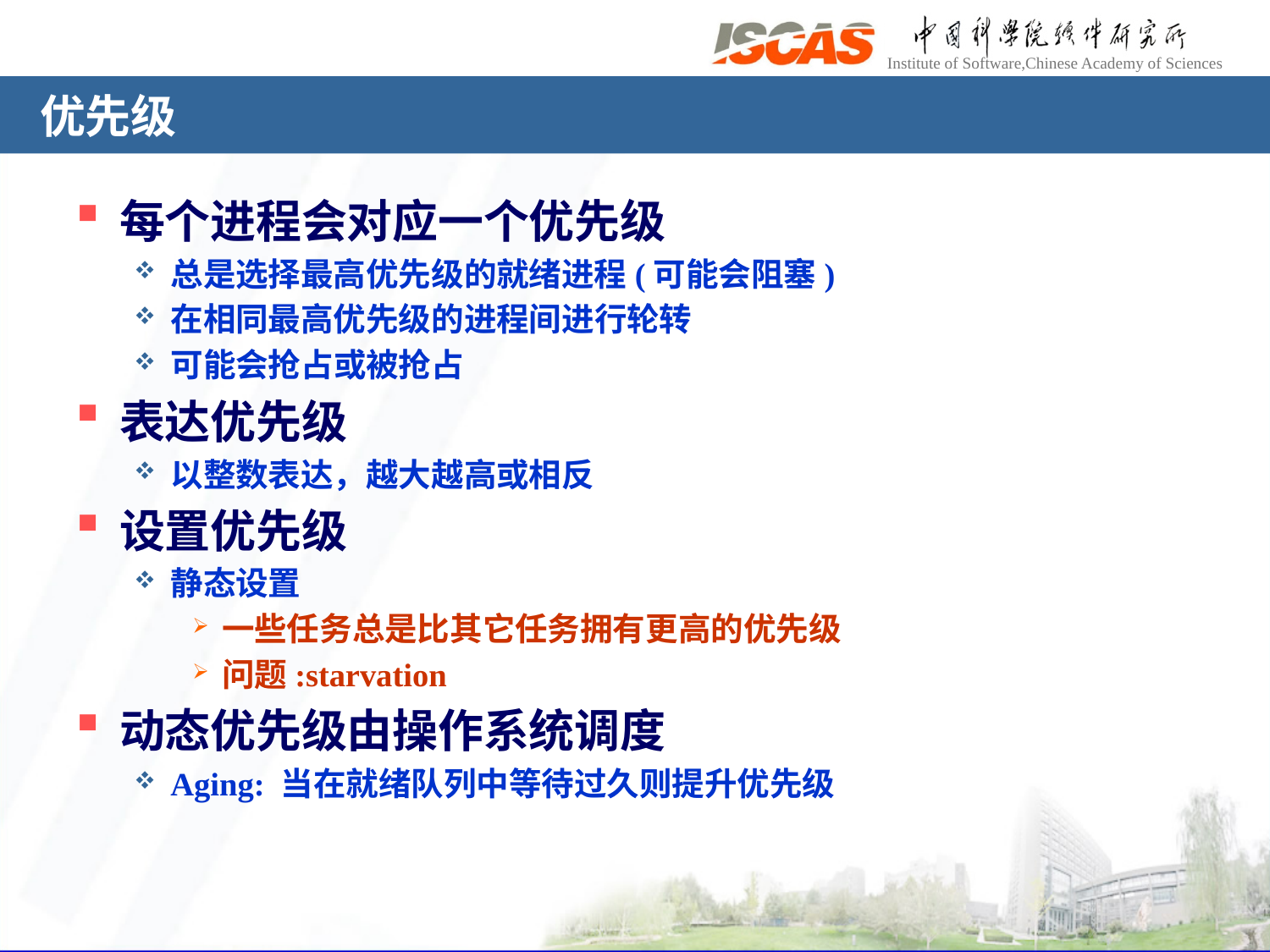

# 优先级
每个进程会对应一个优先级
总是选择最高优先级的就绪进程(可能会阻塞)
在相同最高优先级的进程间进行轮转
可能会抢占或被抢占
表达优先级
以整数表达，越大越高或相反
设置优先级
静态设置
一些任务总是比其它任务拥有更高的优先级
问题:starvation
动态优先级由操作系统调度
Aging: 当在就绪队列中等待过久则提升优先级